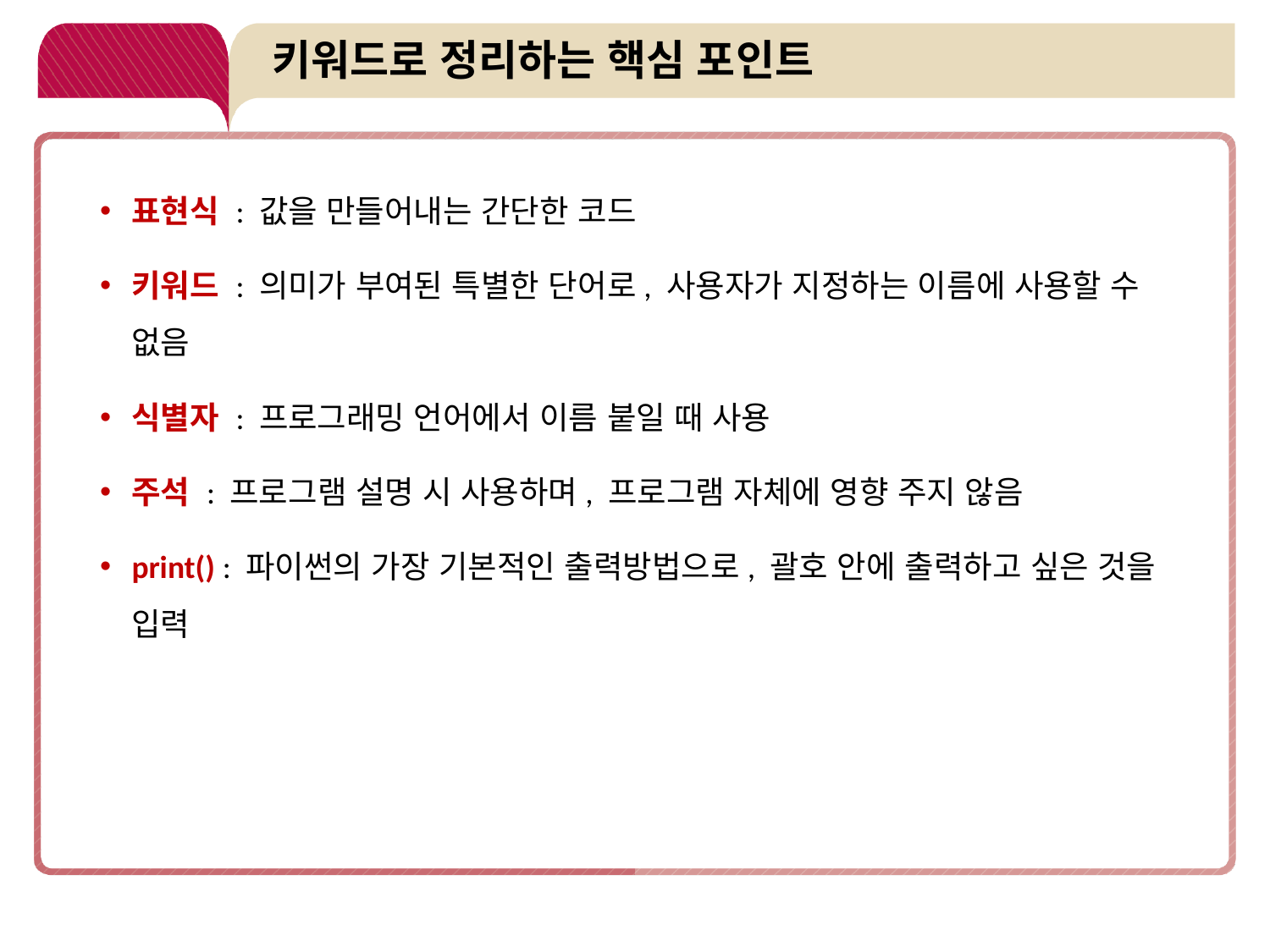

# 키워드로 정리하는 핵심 포인트
표현식 : 값을 만들어내는 간단한 코드
키워드 : 의미가 부여된 특별한 단어로, 사용자가 지정하는 이름에 사용할 수 없음
식별자 : 프로그래밍 언어에서 이름 붙일 때 사용
주석 : 프로그램 설명 시 사용하며, 프로그램 자체에 영향 주지 않음
print() : 파이썬의 가장 기본적인 출력방법으로, 괄호 안에 출력하고 싶은 것을 입력